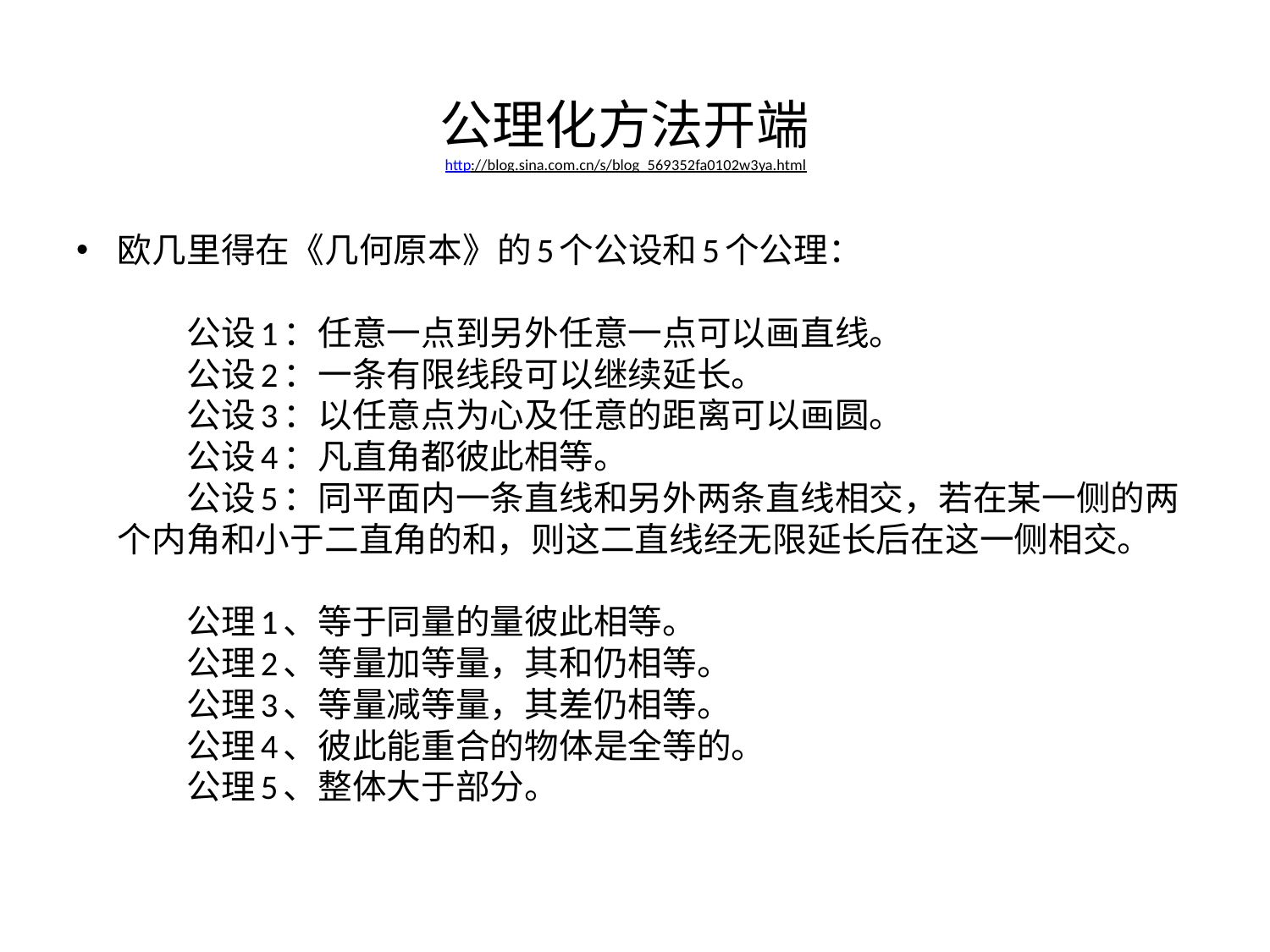

# 公理化方法开端 http://blog.sina.com.cn/s/blog_569352fa0102w3ya.html
欧几里得在《几何原本》的5个公设和5个公理：
　　
　　公设1：任意一点到另外任意一点可以画直线。　　
　　公设2：一条有限线段可以继续延长。　　
　　公设3：以任意点为心及任意的距离可以画圆。　　
　　公设4：凡直角都彼此相等。　　
　　公设5：同平面内一条直线和另外两条直线相交，若在某一侧的两个内角和小于二直角的和，则这二直线经无限延长后在这一侧相交。
　　
　　公理1、等于同量的量彼此相等。　　
　　公理2、等量加等量，其和仍相等。　　
　　公理3、等量减等量，其差仍相等。　　
　　公理4、彼此能重合的物体是全等的。　　
　　公理5、整体大于部分。